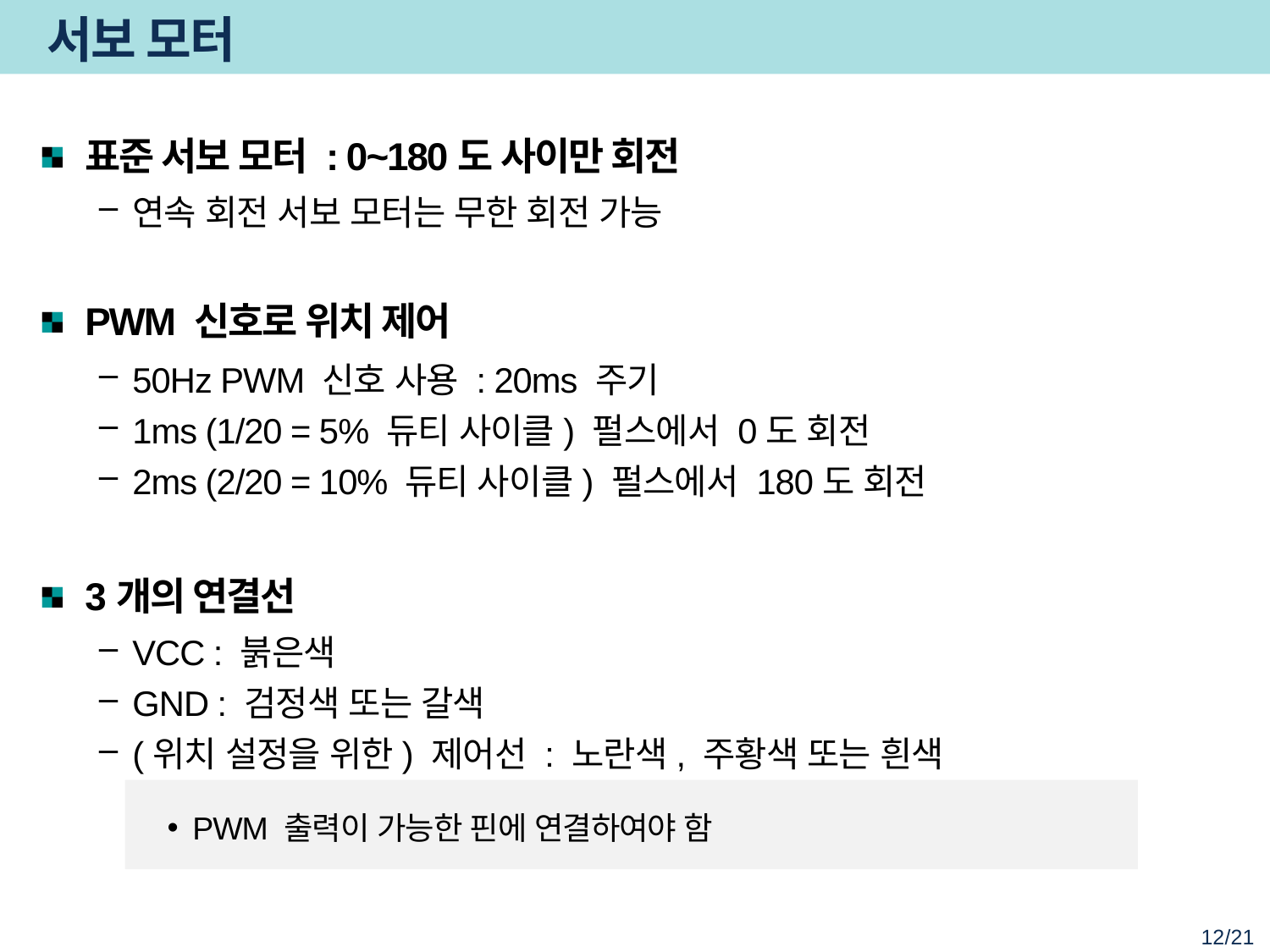

# 서보 모터
표준 서보 모터 : 0~180도 사이만 회전
연속 회전 서보 모터는 무한 회전 가능
PWM 신호로 위치 제어
50Hz PWM 신호 사용 : 20ms 주기
1ms (1/20 = 5% 듀티 사이클) 펄스에서 0도 회전
2ms (2/20 = 10% 듀티 사이클) 펄스에서 180도 회전
3개의 연결선
VCC : 붉은색
GND : 검정색 또는 갈색
(위치 설정을 위한) 제어선 : 노란색, 주황색 또는 흰색

PWM 출력이 가능한 핀에 연결하여야 함